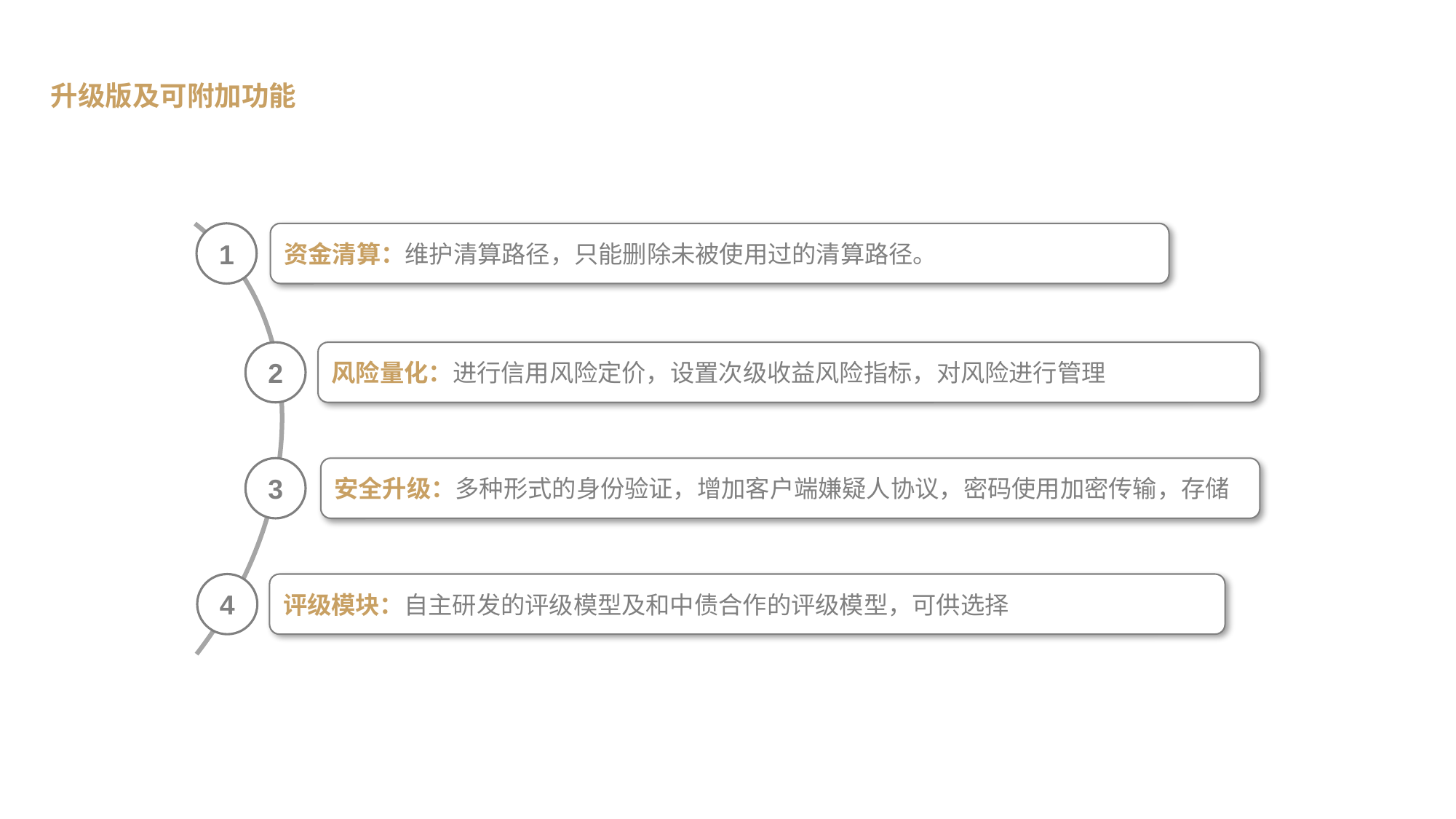

升级版及可附加功能

1
资金清算：维护清算路径，只能删除未被使用过的清算路径。
2
风险量化：进行信用风险定价，设置次级收益风险指标，对风险进行管理
3
安全升级：多种形式的身份验证，增加客户端嫌疑人协议，密码使用加密传输，存储
4
评级模块：自主研发的评级模型及和中债合作的评级模型，可供选择